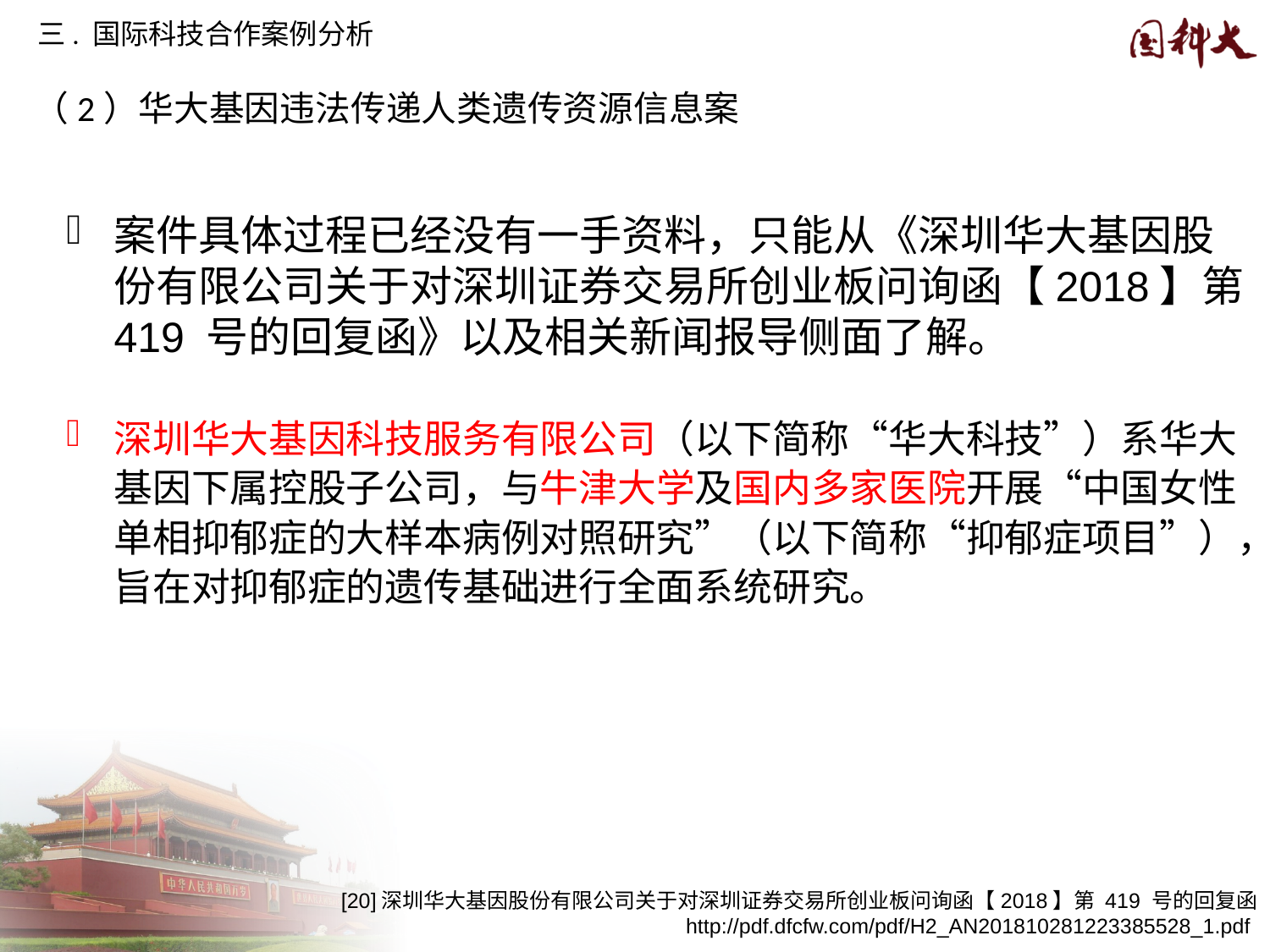

三. 国际科技合作案例分析
（2）华大基因违法传递人类遗传资源信息案

案件具体过程已经没有一手资料，只能从《深圳华大基因股份有限公司关于对深圳证券交易所创业板问询函【2018】第 419 号的回复函》以及相关新闻报导侧面了解。

深圳华大基因科技服务有限公司（以下简称“华大科技”）系华大基因下属控股子公司，与牛津大学及国内多家医院开展“中国女性单相抑郁症的大样本病例对照研究”（以下简称“抑郁症项目”），旨在对抑郁症的遗传基础进行全面系统研究。

[20]深圳华大基因股份有限公司关于对深圳证券交易所创业板问询函【2018】第 419 号的回复函  http://pdf.dfcfw.com/pdf/H2_AN201810281223385528_1.pdf